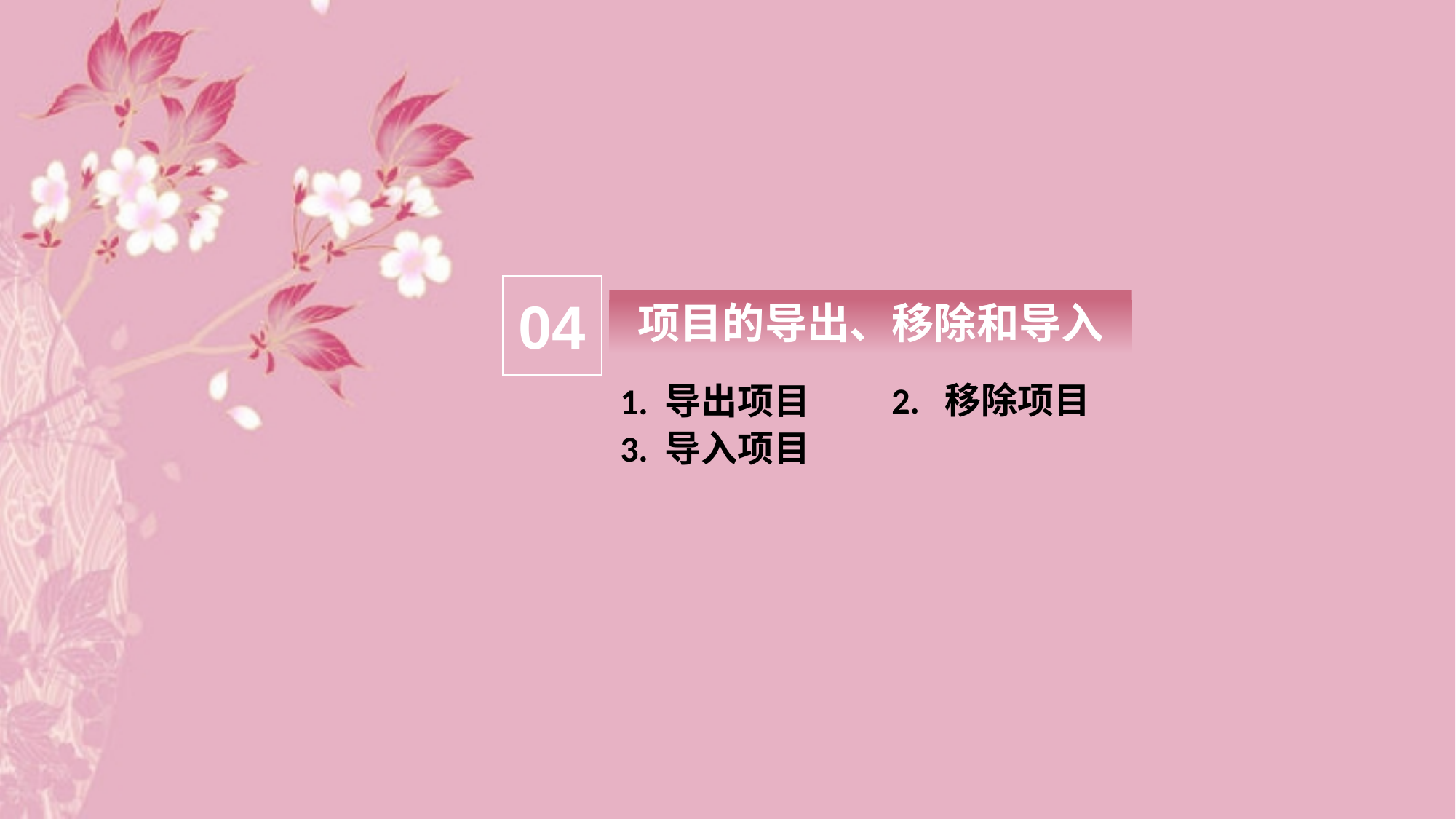

04
项目的导出、移除和导入
2.  移除项目
1. 导出项目
3. 导入项目